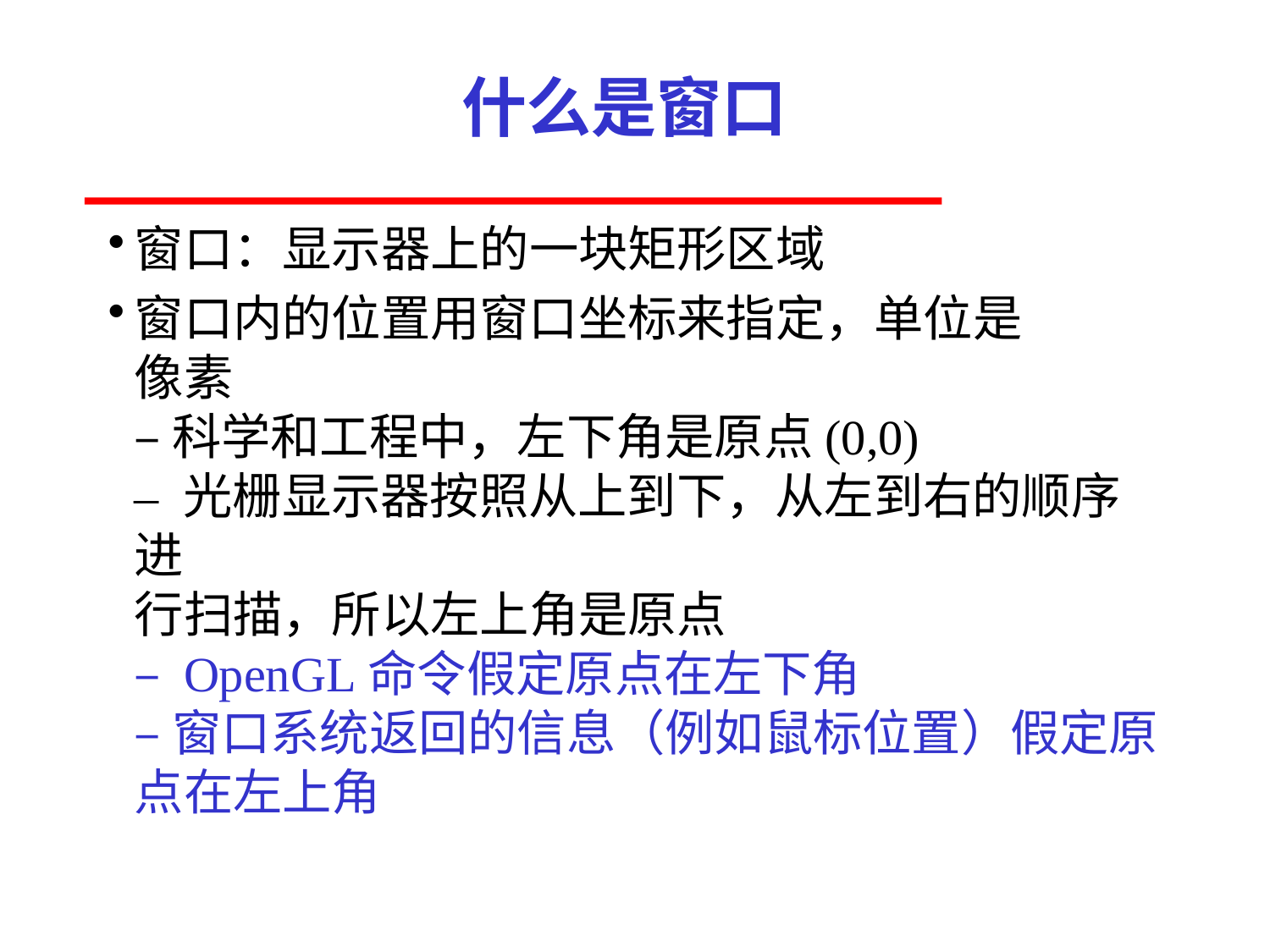

# 什么是窗口
窗口：显示器上的一块矩形区域
窗口内的位置用窗口坐标来指定，单位是
像素
– 科学和工程中，左下角是原点(0,0)
– 光栅显示器按照从上到下，从左到右的顺序进
行扫描，所以左上角是原点
– OpenGL命令假定原点在左下角
– 窗口系统返回的信息（例如鼠标位置）假定原
点在左上角
62